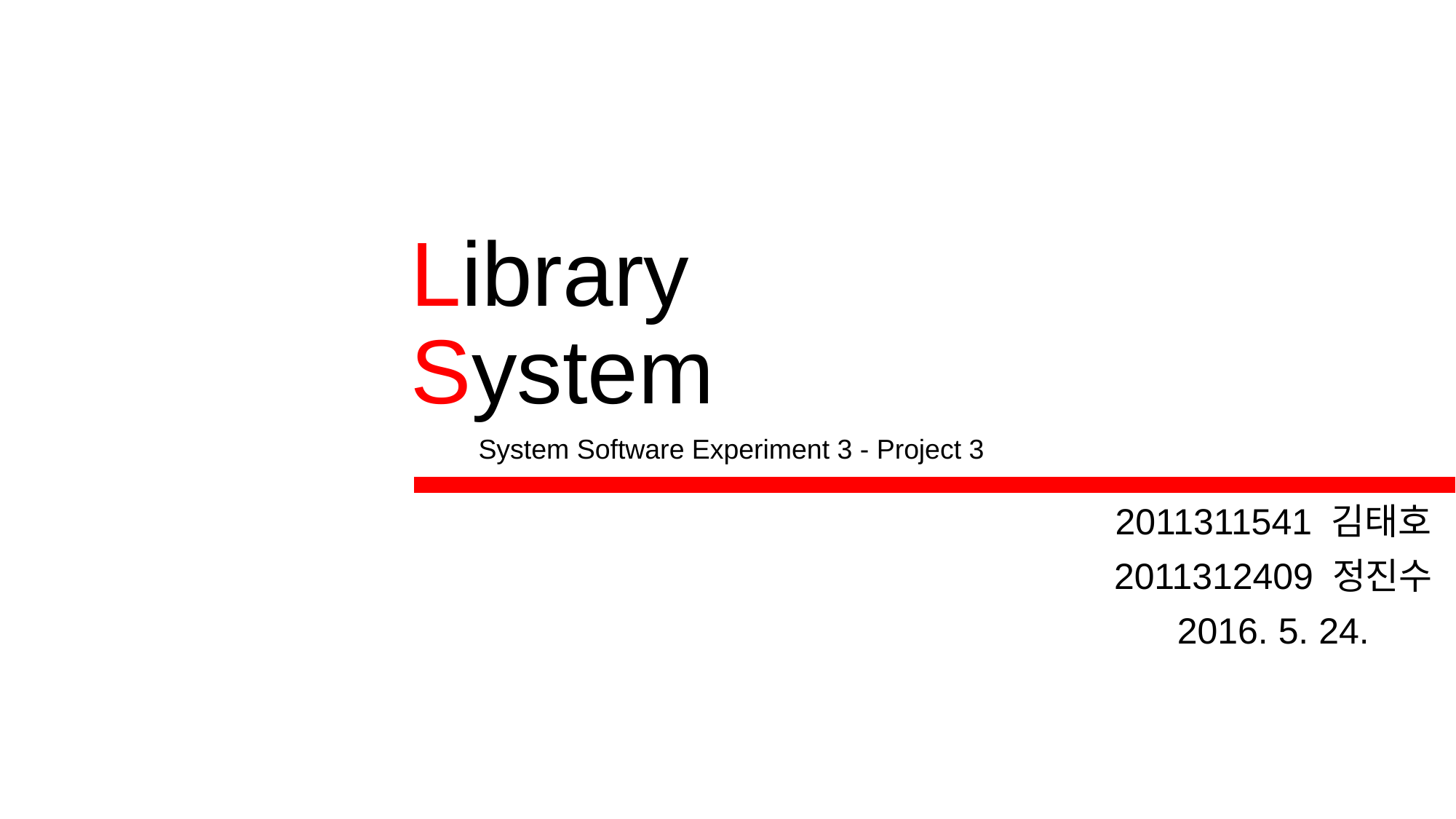

# Library System
 System Software Experiment 3 - Project 3

2011311541 김태호
2011312409 정진수
2016. 5. 24.